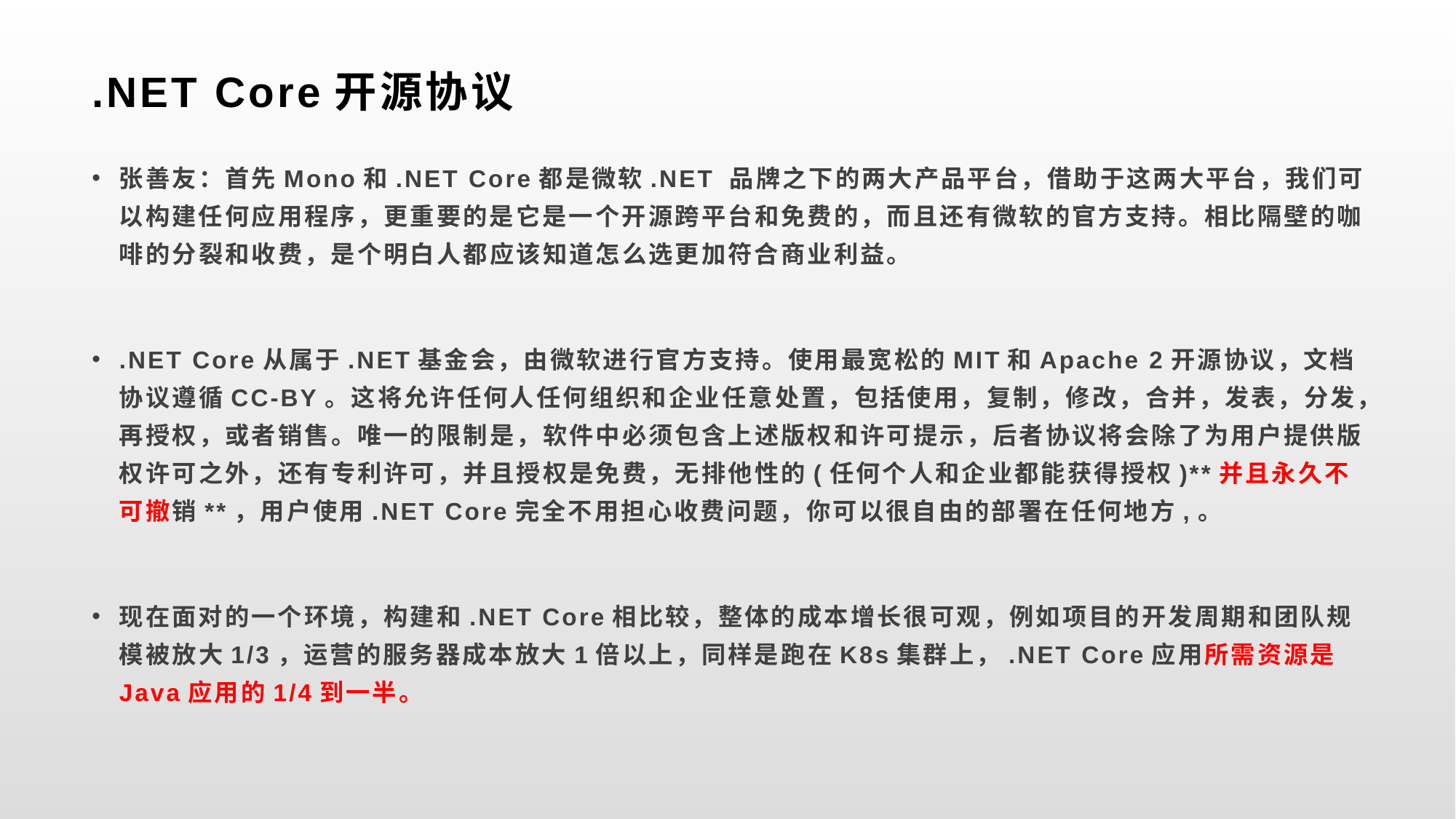

# .NET Core开源协议
张善友：首先Mono和.NET Core都是微软.NET 品牌之下的两大产品平台，借助于这两大平台，我们可以构建任何应用程序，更重要的是它是一个开源跨平台和免费的，而且还有微软的官方支持。相比隔壁的咖啡的分裂和收费，是个明白人都应该知道怎么选更加符合商业利益。

.NET Core从属于.NET基金会，由微软进行官方支持。使用最宽松的MIT和Apache 2开源协议，文档协议遵循CC-BY。这将允许任何人任何组织和企业任意处置，包括使用，复制，修改，合并，发表，分发，再授权，或者销售。唯一的限制是，软件中必须包含上述版权和许可提示，后者协议将会除了为用户提供版权许可之外，还有专利许可，并且授权是免费，无排他性的(任何个人和企业都能获得授权)**并且永久不可撤销**，用户使用.NET Core完全不用担心收费问题，你可以很自由的部署在任何地方,。

现在面对的一个环境，构建和.NET Core相比较，整体的成本增长很可观，例如项目的开发周期和团队规模被放大1/3，运营的服务器成本放大1倍以上，同样是跑在K8s集群上，.NET Core应用所需资源是Java应用的1/4到一半。